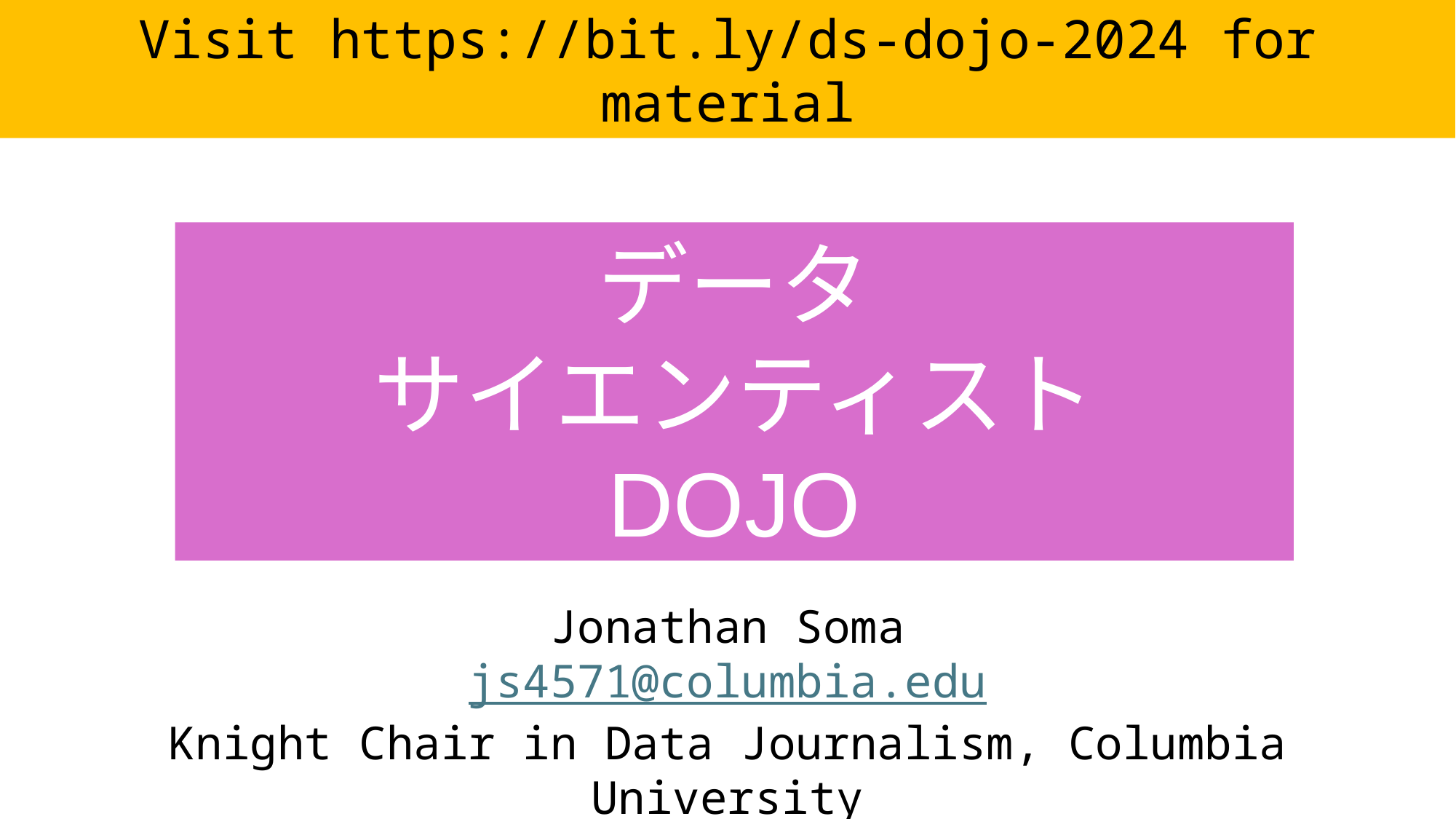

Visit https://bit.ly/ds-dojo-2024 for material
データ
サイエンティスト
DOJO
Jonathan Soma
js4571@columbia.edu
Knight Chair in Data Journalism, Columbia University